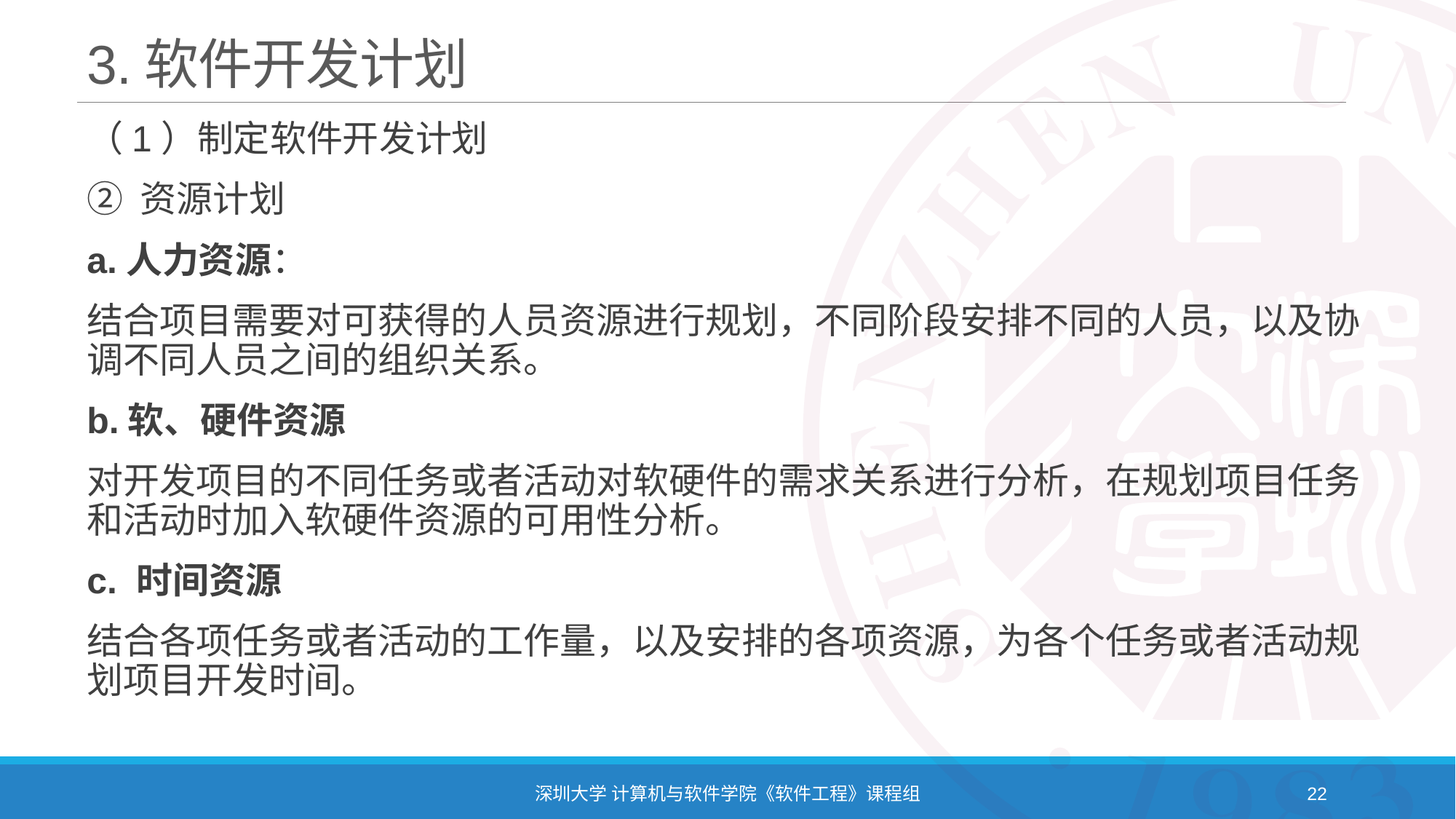

# 3.软件开发计划
（1）制定软件开发计划
② 资源计划
a.人力资源：
结合项目需要对可获得的人员资源进行规划，不同阶段安排不同的人员，以及协调不同人员之间的组织关系。
b.软、硬件资源
对开发项目的不同任务或者活动对软硬件的需求关系进行分析，在规划项目任务和活动时加入软硬件资源的可用性分析。
c. 时间资源
结合各项任务或者活动的工作量，以及安排的各项资源，为各个任务或者活动规划项目开发时间。
深圳大学 计算机与软件学院《软件工程》课程组
22